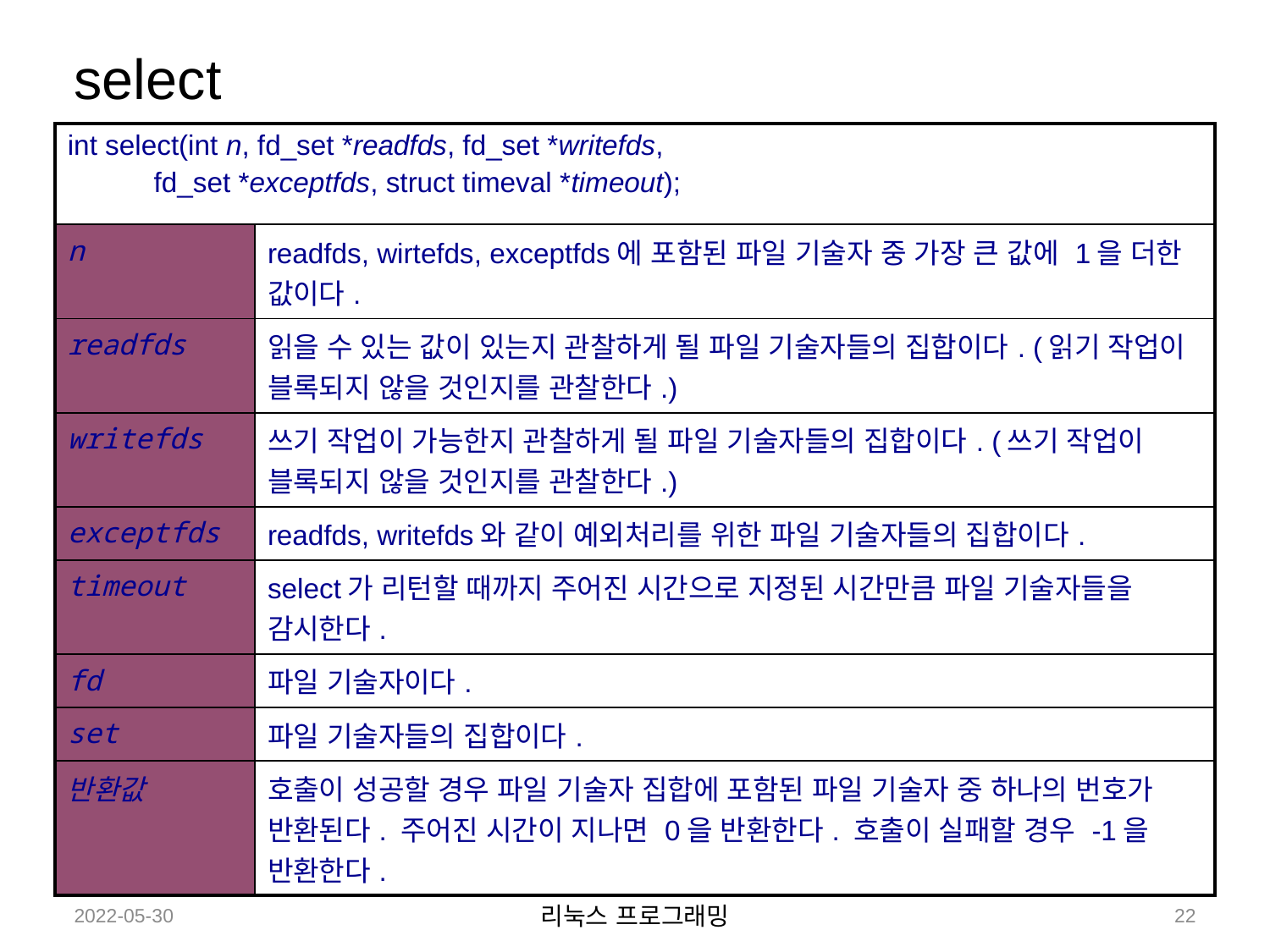

# select
| int select(int n, fd\_set \*readfds, fd\_set \*writefds,            fd\_set \*exceptfds, struct timeval \*timeout); |  |
| --- | --- |
| n | readfds, wirtefds, exceptfds에 포함된 파일 기술자 중 가장 큰 값에 1을 더한 값이다. |
| readfds | 읽을 수 있는 값이 있는지 관찰하게 될 파일 기술자들의 집합이다. (읽기 작업이 블록되지 않을 것인지를 관찰한다.) |
| writefds | 쓰기 작업이 가능한지 관찰하게 될 파일 기술자들의 집합이다. (쓰기 작업이 블록되지 않을 것인지를 관찰한다.) |
| exceptfds | readfds, writefds와 같이 예외처리를 위한 파일 기술자들의 집합이다. |
| timeout | select가 리턴할 때까지 주어진 시간으로 지정된 시간만큼 파일 기술자들을 감시한다. |
| fd | 파일 기술자이다. |
| set | 파일 기술자들의 집합이다. |
| 반환값 | 호출이 성공할 경우 파일 기술자 집합에 포함된 파일 기술자 중 하나의 번호가 반환된다. 주어진 시간이 지나면 0을 반환한다. 호출이 실패할 경우 -1을 반환한다. |
2022-05-30
리눅스 프로그래밍
22